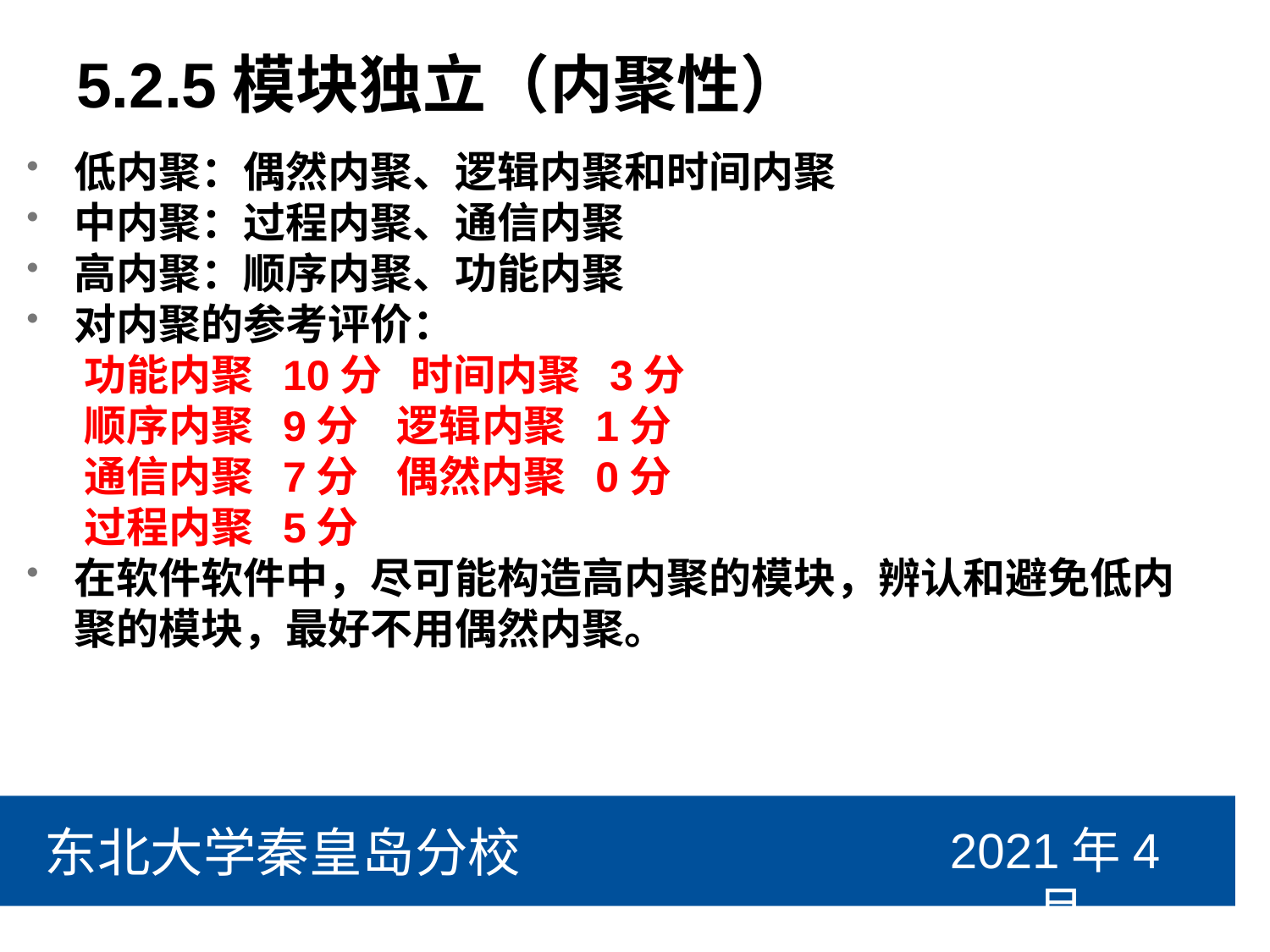

# 5.2.5模块独立（内聚性）
低内聚：偶然内聚、逻辑内聚和时间内聚
中内聚：过程内聚、通信内聚
高内聚：顺序内聚、功能内聚
对内聚的参考评价：
     功能内聚  10分   时间内聚  3分
     顺序内聚  9分    逻辑内聚  1分
     通信内聚  7分    偶然内聚  0分
     过程内聚  5分
在软件软件中，尽可能构造高内聚的模块，辨认和避免低内聚的模块，最好不用偶然内聚。